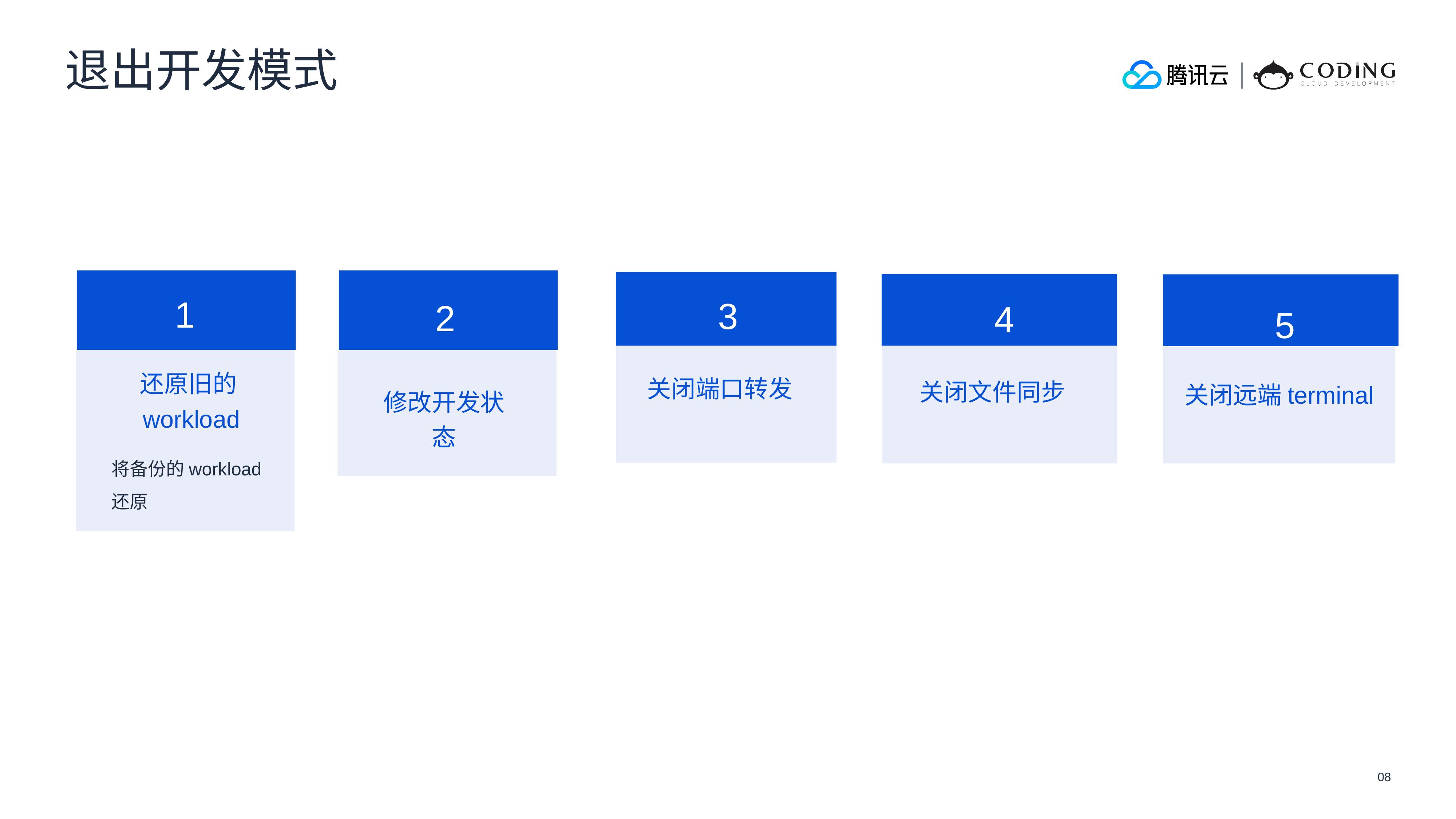

退出开发模式

1
3
2
4
5

还原旧的workload
关闭端口转发
关闭文件同步
关闭远端terminal
修改开发状态

将备份的workload还原

08